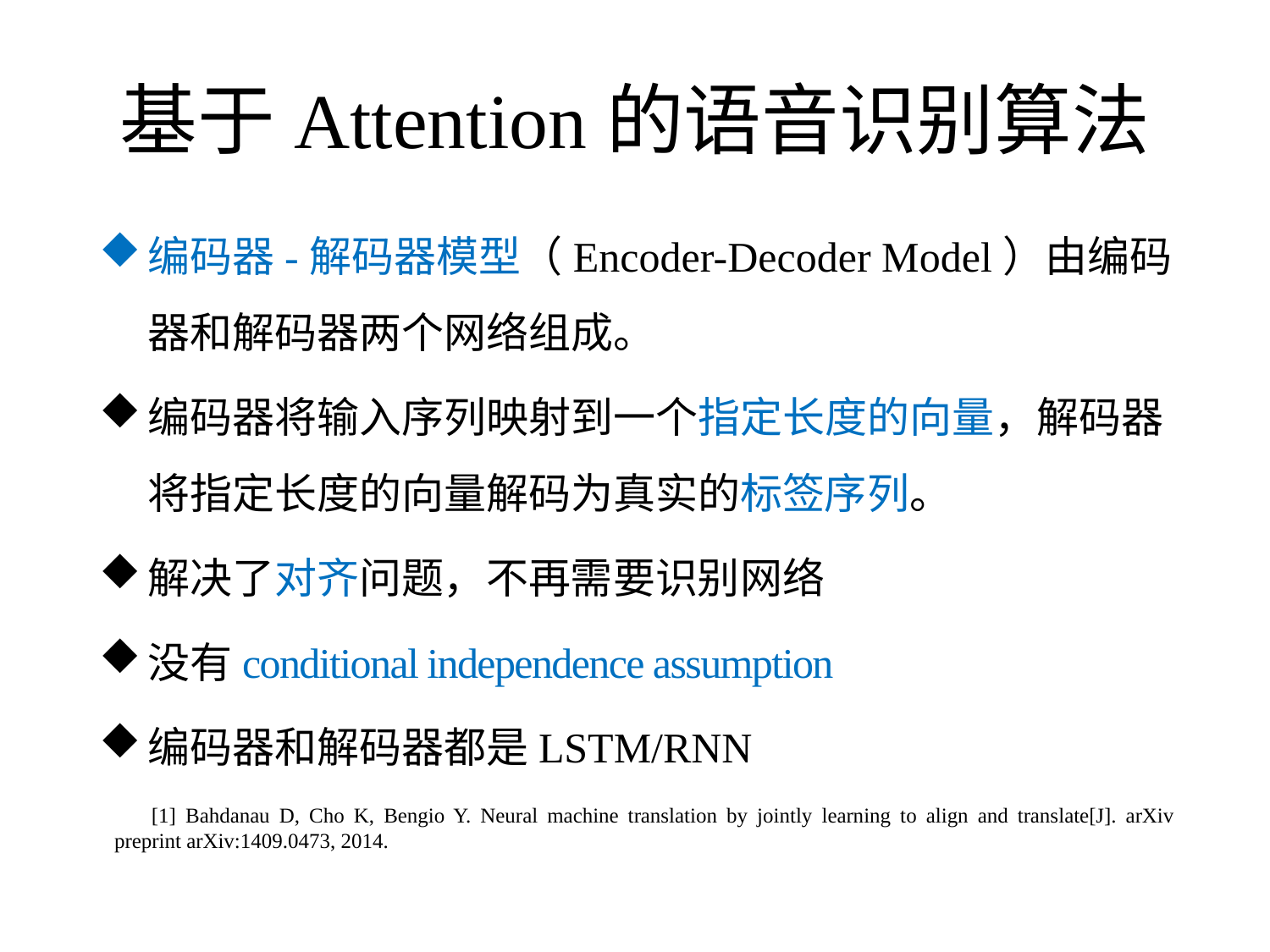

# 基于Attention的语音识别算法
编码器-解码器模型（Encoder-Decoder Model）由编码器和解码器两个网络组成。
编码器将输入序列映射到一个指定长度的向量，解码器将指定长度的向量解码为真实的标签序列。
解决了对齐问题，不再需要识别网络
没有conditional independence assumption
编码器和解码器都是LSTM/RNN

[1] Bahdanau D, Cho K, Bengio Y. Neural machine translation by jointly learning to align and translate[J]. arXiv preprint arXiv:1409.0473, 2014.